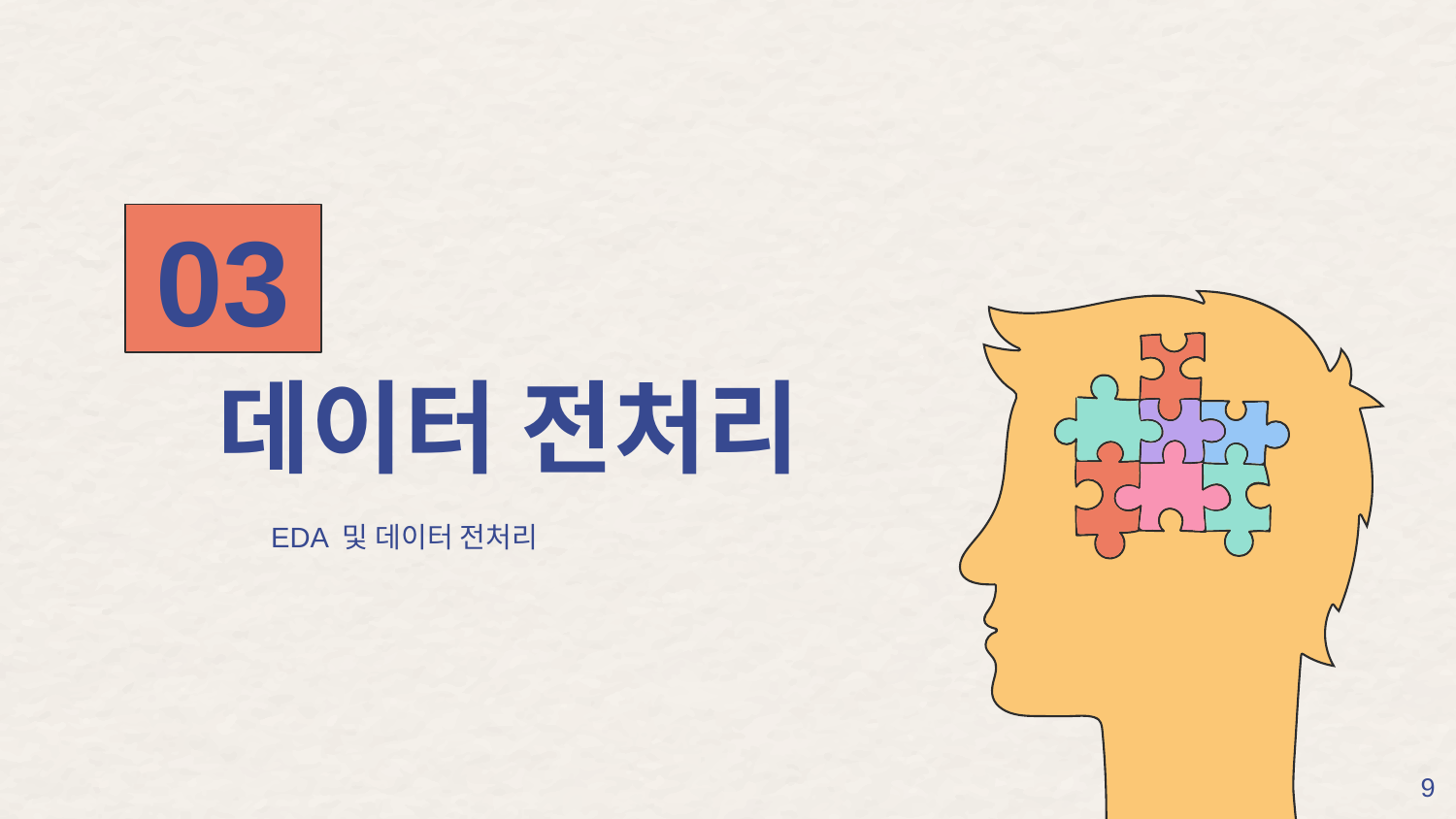

03

# 데이터 전처리
EDA 및 데이터 전처리

9